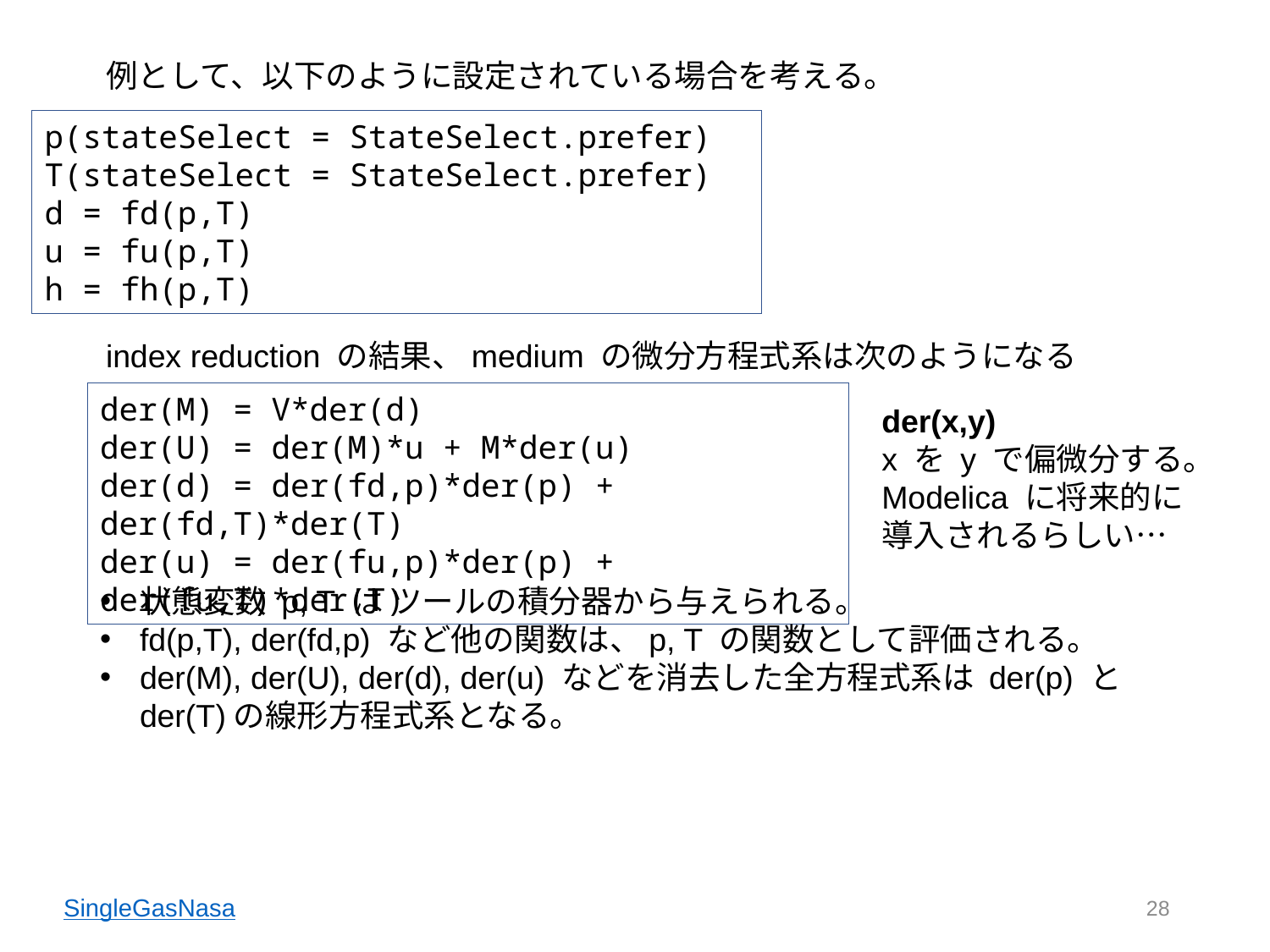

例として、以下のように設定されている場合を考える。
p(stateSelect = StateSelect.prefer)
T(stateSelect = StateSelect.prefer)
d = fd(p,T)
u = fu(p,T)
h = fh(p,T)
index reduction の結果、medium の微分方程式系は次のようになる
der(M) = V*der(d)
der(U) = der(M)*u + M*der(u)
der(d) = der(fd,p)*der(p) + der(fd,T)*der(T)
der(u) = der(fu,p)*der(p) + der(fu,T)*der(T)
der(x,y)
x を y で偏微分する。
Modelica に将来的に
導入されるらしい…
状態変数 p, T は ツールの積分器から与えられる。
fd(p,T), der(fd,p) など他の関数は、p, T の関数として評価される。
der(M), der(U), der(d), der(u) などを消去した全方程式系は der(p) とder(T)の線形方程式系となる。
28
SingleGasNasa